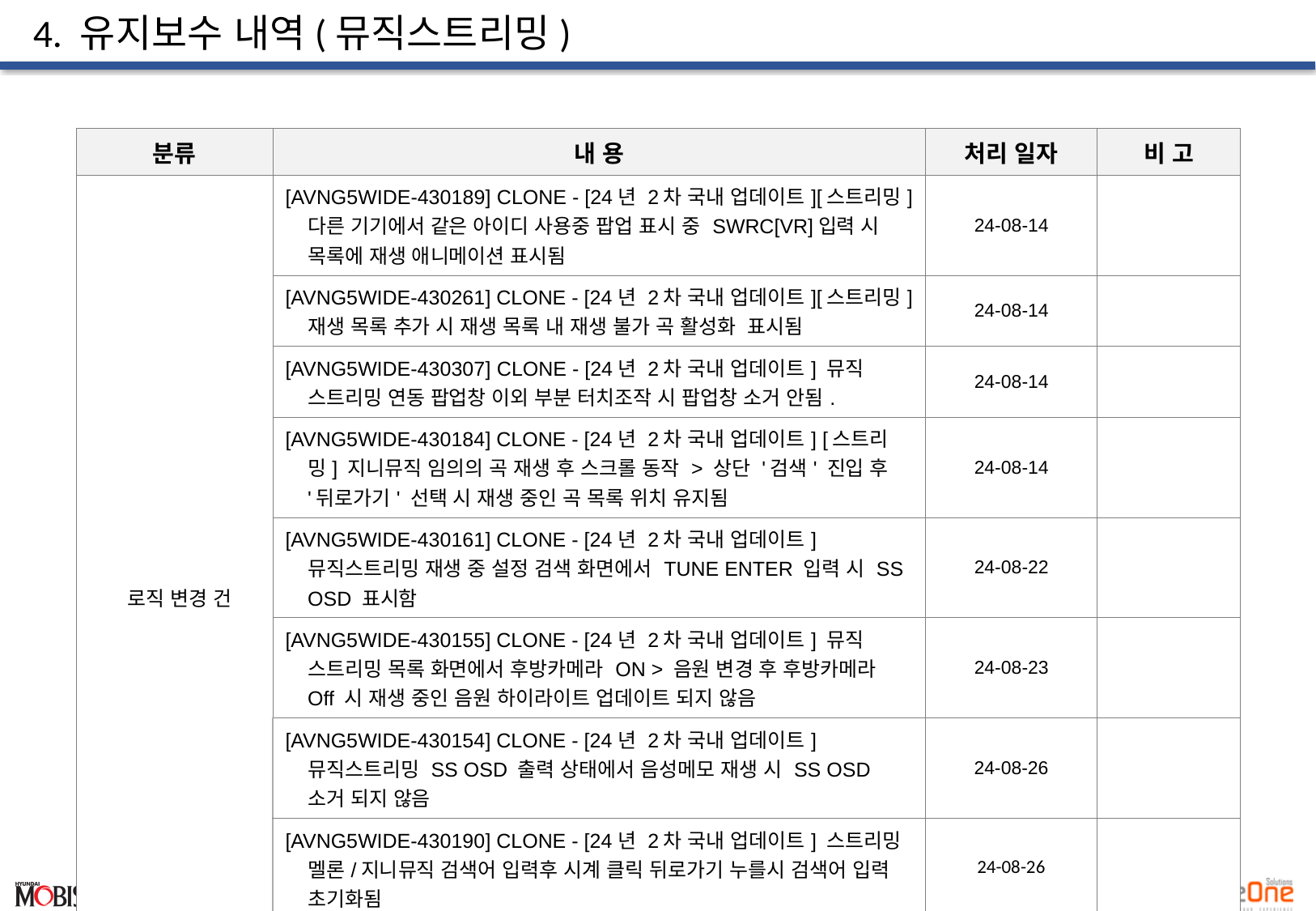

# 4. 유지보수 내역(뮤직스트리밍)
| 분류 | 내 용 | 처리 일자 | 비 고 |
| --- | --- | --- | --- |
| 로직 변경 건 | [AVNG5WIDE-430189] CLONE - [24년 2차 국내 업데이트][스트리밍]다른 기기에서 같은 아이디 사용중 팝업 표시 중 SWRC[VR]입력 시 목록에 재생 애니메이션 표시됨 | 24-08-14 |  |
|  | [AVNG5WIDE-430261] CLONE - [24년 2차 국내 업데이트][스트리밍] 재생 목록 추가 시 재생 목록 내 재생 불가 곡 활성화 표시됨 | 24-08-14 |  |
|  | [AVNG5WIDE-430307] CLONE - [24년 2차 국내 업데이트] 뮤직 스트리밍 연동 팝업창 이외 부분 터치조작 시 팝업창 소거 안됨. | 24-08-14 |  |
|  | [AVNG5WIDE-430184] CLONE - [24년 2차 국내 업데이트] [스트리밍] 지니뮤직 임의의 곡 재생 후 스크롤 동작 > 상단 '검색' 진입 후 '뒤로가기' 선택 시 재생 중인 곡 목록 위치 유지됨 | 24-08-14 |  |
|  | [AVNG5WIDE-430161] CLONE - [24년 2차 국내 업데이트] 뮤직스트리밍 재생 중 설정 검색 화면에서 TUNE ENTER 입력 시 SS OSD 표시함 | 24-08-22 |  |
|  | [AVNG5WIDE-430155] CLONE - [24년 2차 국내 업데이트] 뮤직 스트리밍 목록 화면에서 후방카메라 ON > 음원 변경 후 후방카메라 Off 시 재생 중인 음원 하이라이트 업데이트 되지 않음 | 24-08-23 |  |
|  | [AVNG5WIDE-430154] CLONE - [24년 2차 국내 업데이트] 뮤직스트리밍 SS OSD 출력 상태에서 음성메모 재생 시 SS OSD 소거 되지 않음 | 24-08-26 |  |
|  | [AVNG5WIDE-430190] CLONE - [24년 2차 국내 업데이트] 스트리밍 멜론/지니뮤직 검색어 입력후 시계 클릭 뒤로가기 누를시 검색어 입력 초기화됨 | 24-08-26 |  |
|  | [AVNG5WIDE-430163] CLONE - [24년 2차 국내 업데이트][스트리밍] 뮤직스트리밍 화면 진입 후 재생 불가 곡 선택 시 재생 불가 팝업 미표시됨 | 24-08-26 |  |
24년도 표준형 5세대 WIDE_WIDE NH AVN 뮤직스트리밍 유지보수